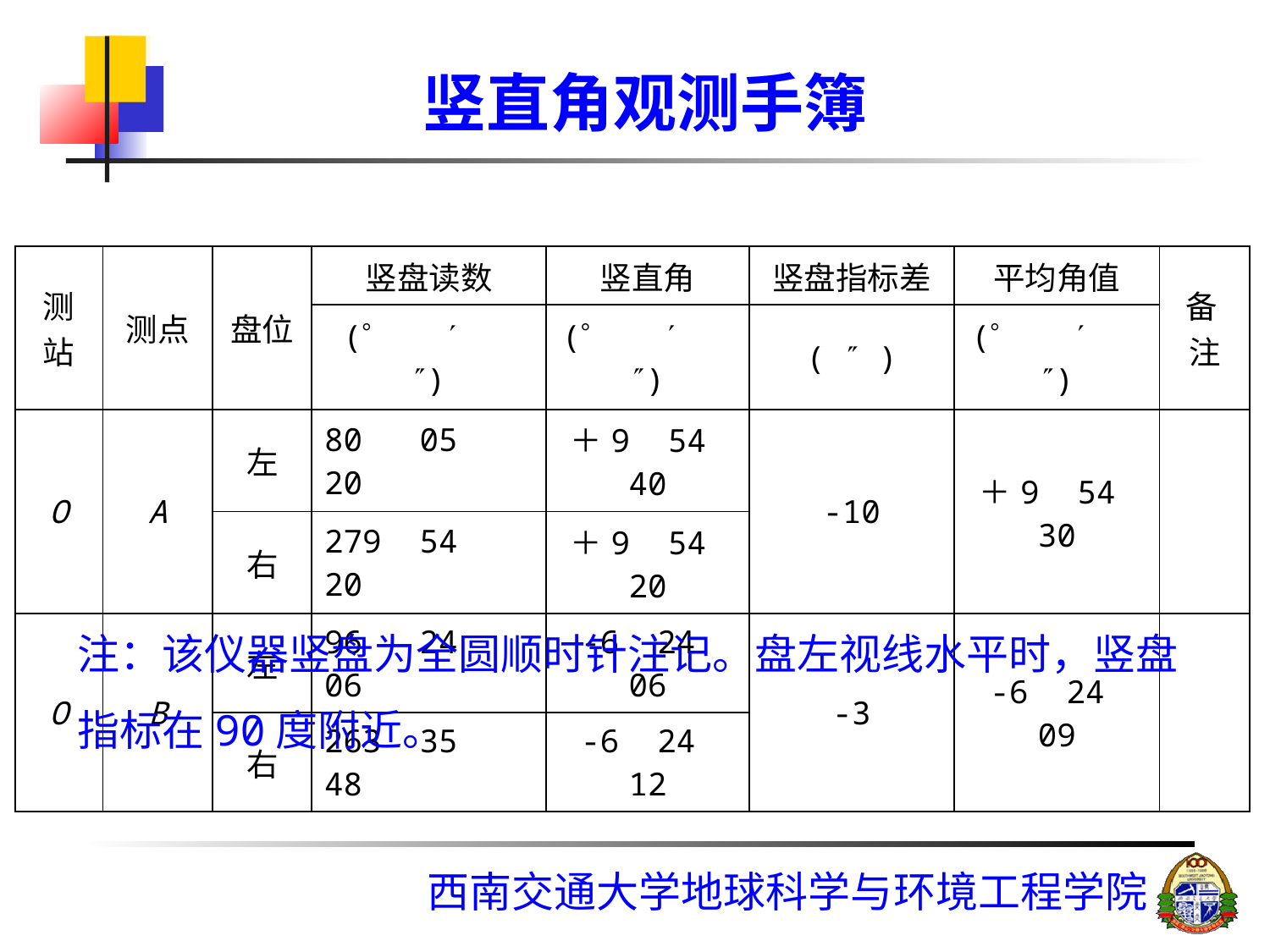

竖直角观测手簿

| 测站 | 测点 | 盘位 | 竖盘读数 | 竖直角 | 竖盘指标差 | 平均角值 | 备 注 |
| --- | --- | --- | --- | --- | --- | --- | --- |
|  |  |  | (° ′ ″) | (° ′ ″) | ( ″ ) | (° ′ ″) |  |
| O | A | 左 | 80 05 20 | ＋9 54 40 | -10 | ＋9 54 30 |  |
|  |  | 右 | 279 54 20 | ＋9 54 20 |  |  |  |
| O | B | 左 | 96 24 06 | -6 24 06 | -3 | -6 24 09 |  |
|  |  | 右 | 263 35 48 | -6 24 12 |  |  |  |
注：该仪器竖盘为全圆顺时针注记。盘左视线水平时，竖盘指标在90度附近。